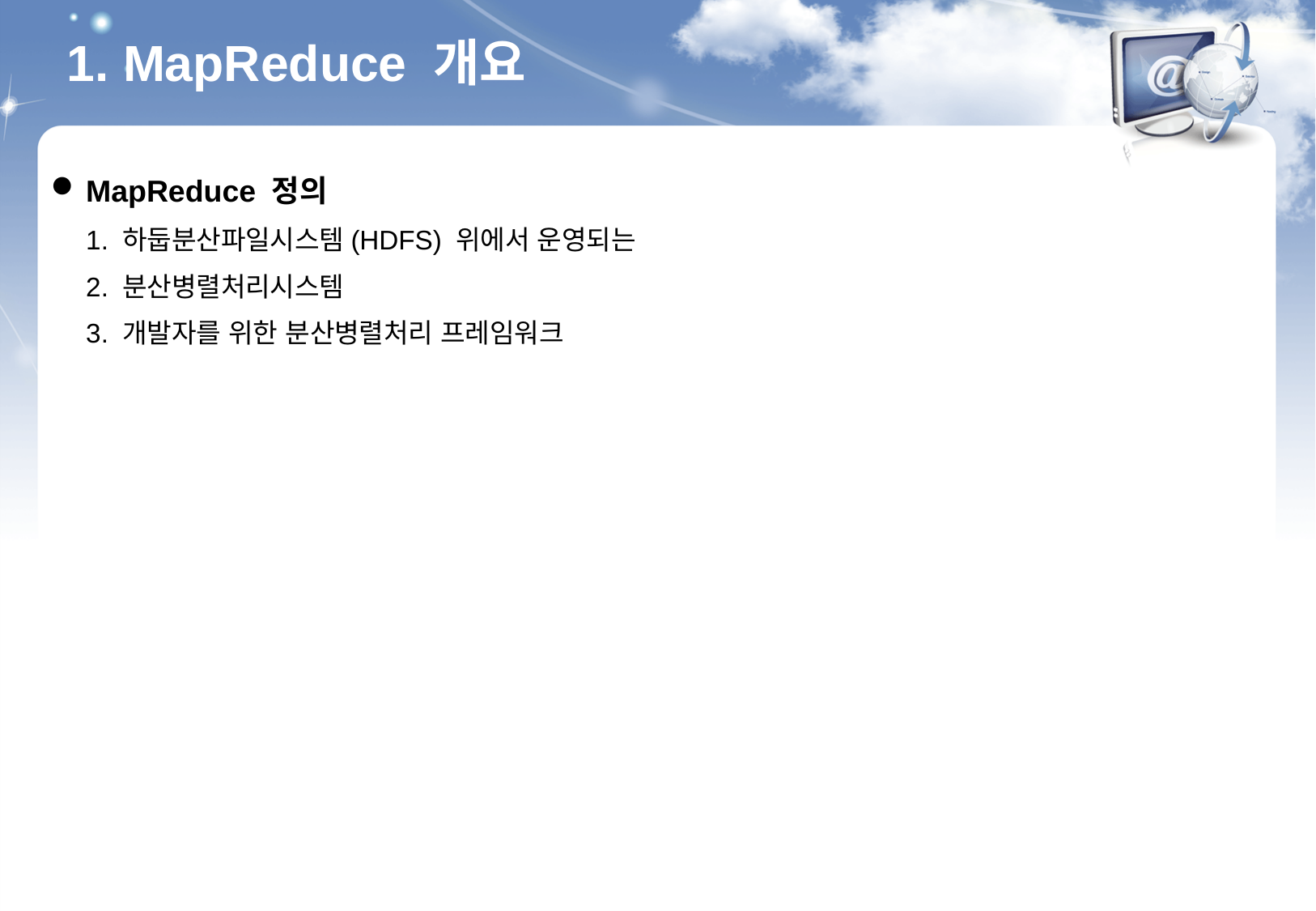

1. MapReduce 개요
MapReduce 정의
1. 하둡분산파일시스템(HDFS) 위에서 운영되는
2. 분산병렬처리시스템
3. 개발자를 위한 분산병렬처리 프레임워크